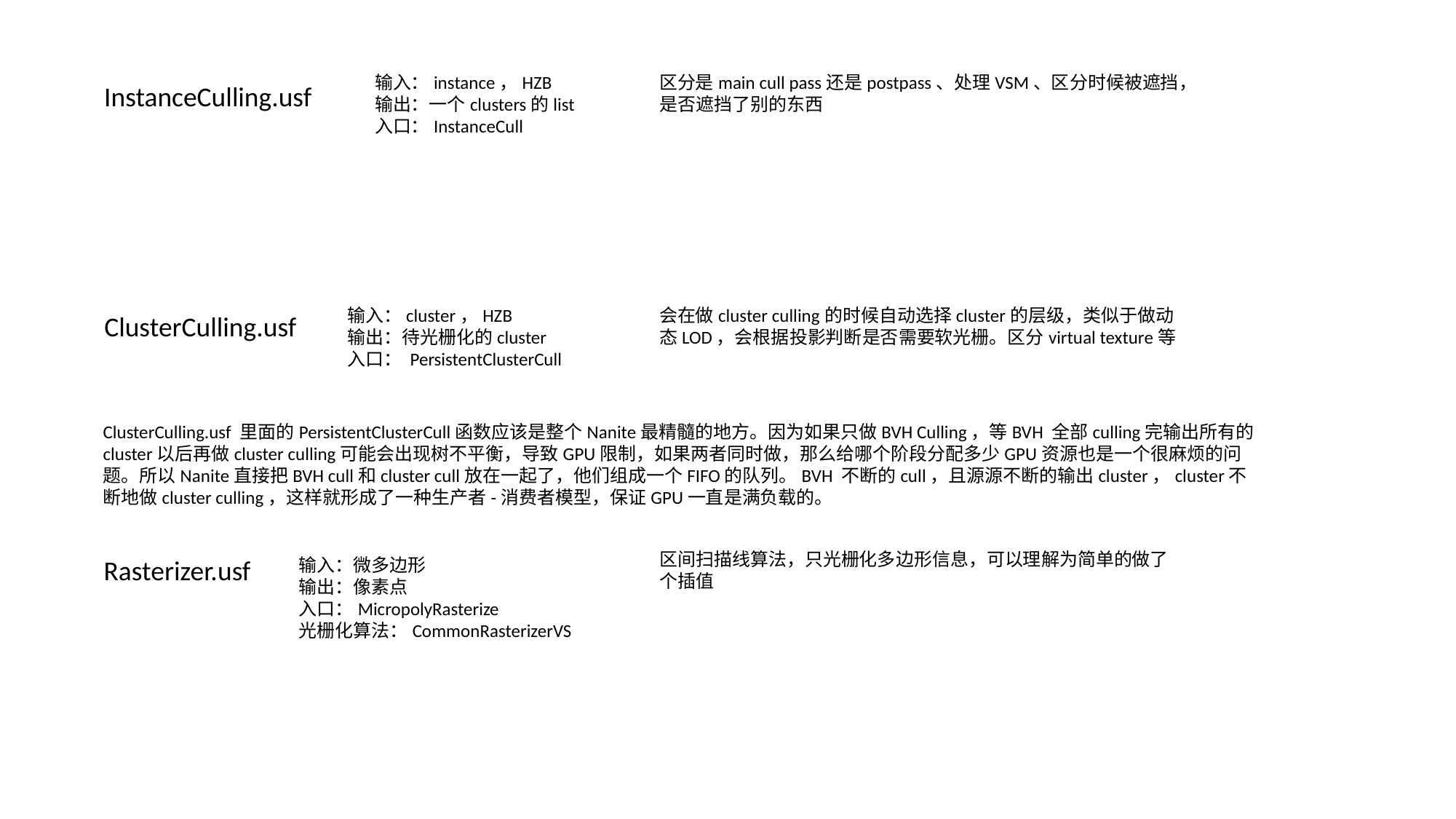

区分是main cull pass还是postpass、处理VSM、区分时候被遮挡，是否遮挡了别的东西
输入：instance，HZB
输出：一个clusters的list
入口：InstanceCull
InstanceCulling.usf
会在做cluster culling的时候自动选择cluster的层级，类似于做动态LOD，会根据投影判断是否需要软光栅。区分virtual texture等
输入：cluster，HZB
输出：待光栅化的cluster
入口： PersistentClusterCull
ClusterCulling.usf
ClusterCulling.usf 里面的PersistentClusterCull函数应该是整个Nanite最精髓的地方。因为如果只做BVH Culling，等BVH 全部culling完输出所有的cluster以后再做cluster culling可能会出现树不平衡，导致GPU限制，如果两者同时做，那么给哪个阶段分配多少GPU资源也是一个很麻烦的问题。所以Nanite直接把BVH cull和cluster cull放在一起了，他们组成一个FIFO的队列。BVH 不断的cull，且源源不断的输出cluster，cluster不断地做cluster culling，这样就形成了一种生产者-消费者模型，保证GPU一直是满负载的。
区间扫描线算法，只光栅化多边形信息，可以理解为简单的做了个插值
输入：微多边形
输出：像素点
入口：MicropolyRasterize
光栅化算法：CommonRasterizerVS
Rasterizer.usf